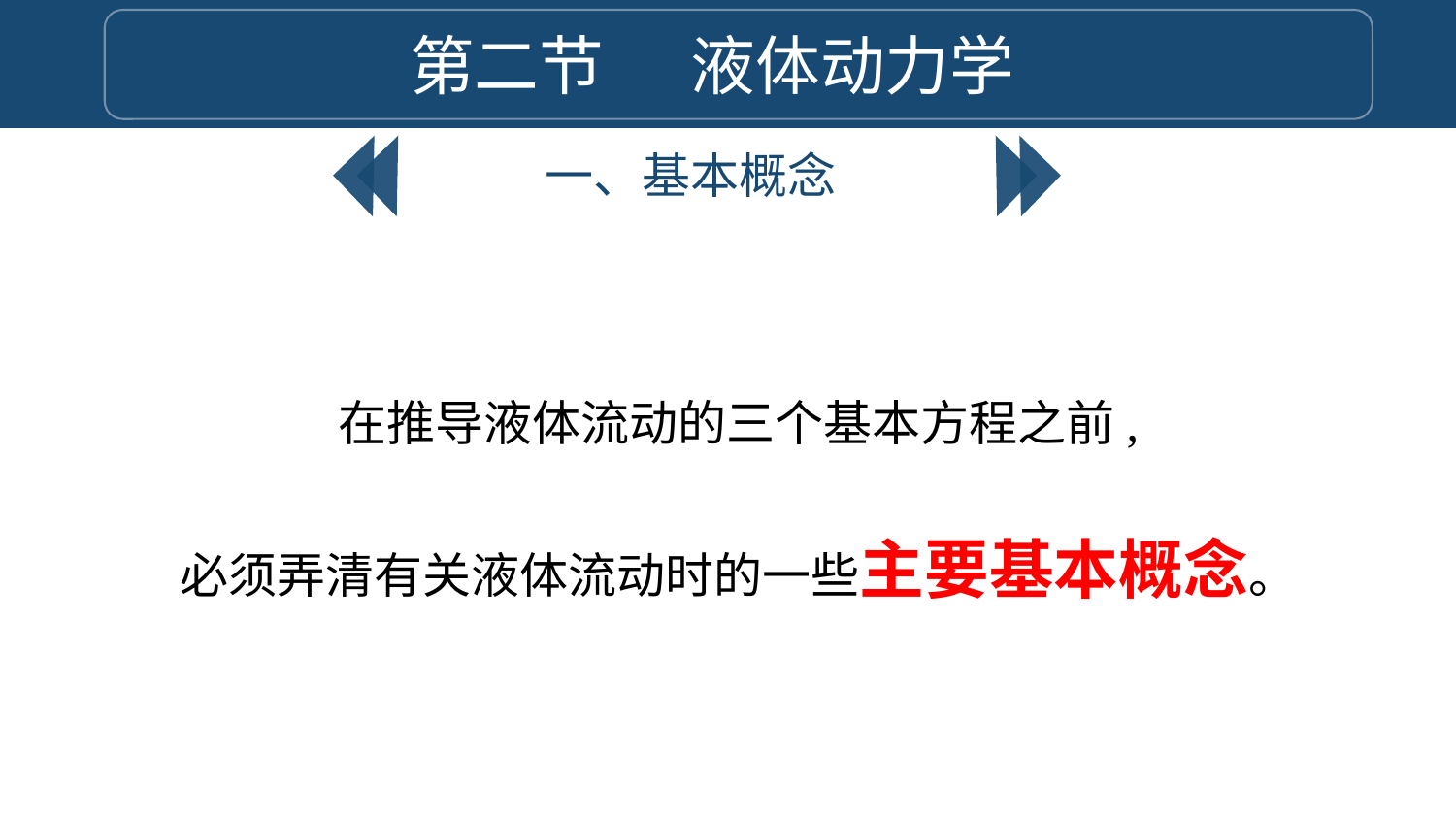

第二节      液体动力学
一、基本概念

在推导液体流动的三个基本方程之前,
必须弄清有关液体流动时的一些主要基本概念。